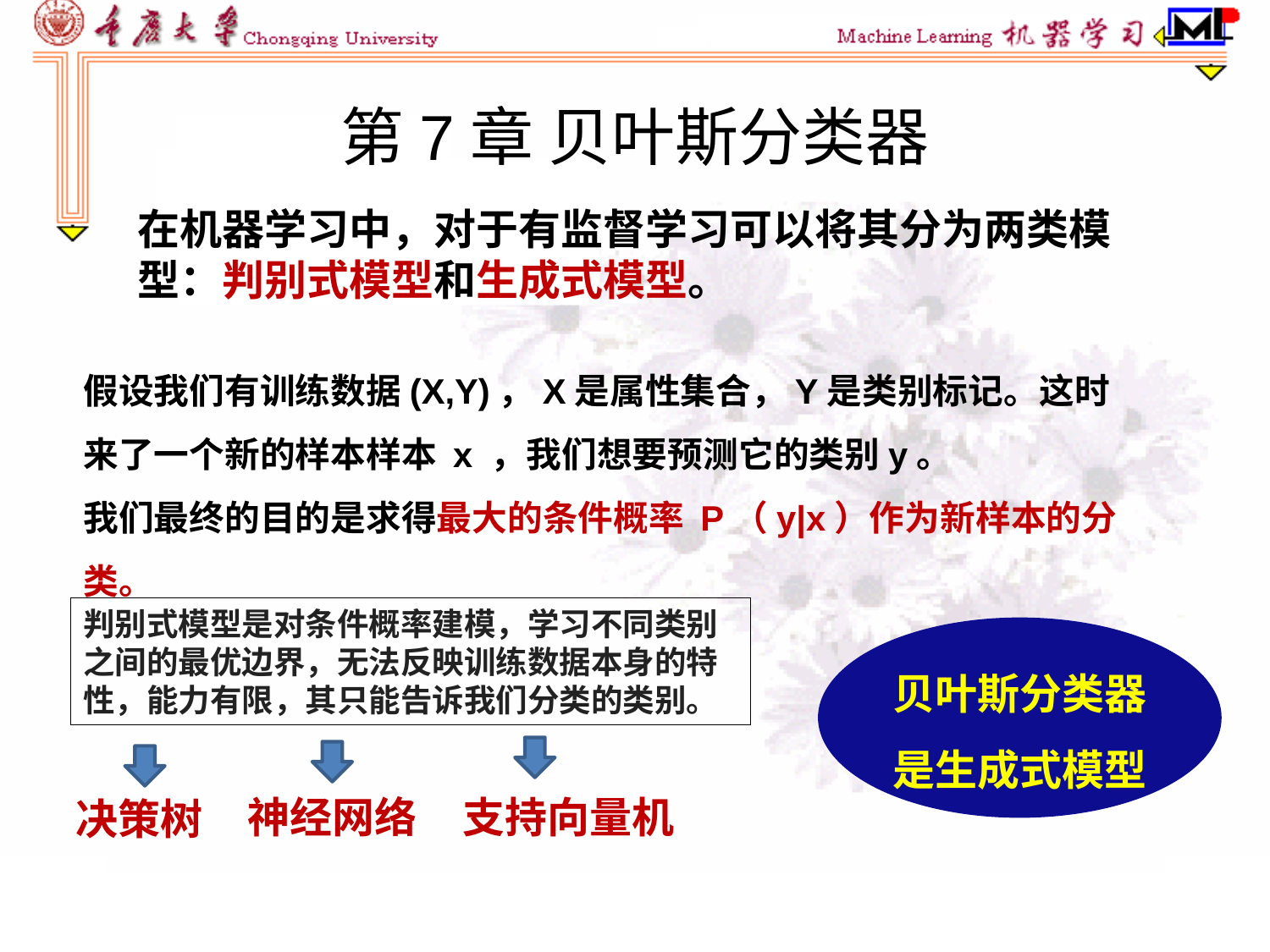

# 第7章 贝叶斯分类器
在机器学习中，对于有监督学习可以将其分为两类模型：判别式模型和生成式模型。
假设我们有训练数据(X,Y)，X是属性集合，Y是类别标记。这时来了一个新的样本样本 x ，我们想要预测它的类别y。
我们最终的目的是求得最大的条件概率 P（y|x）作为新样本的分类。
判别式模型是对条件概率建模，学习不同类别之间的最优边界，无法反映训练数据本身的特性，能力有限，其只能告诉我们分类的类别。
贝叶斯分类器是生成式模型

支持向量机
神经网络
决策树